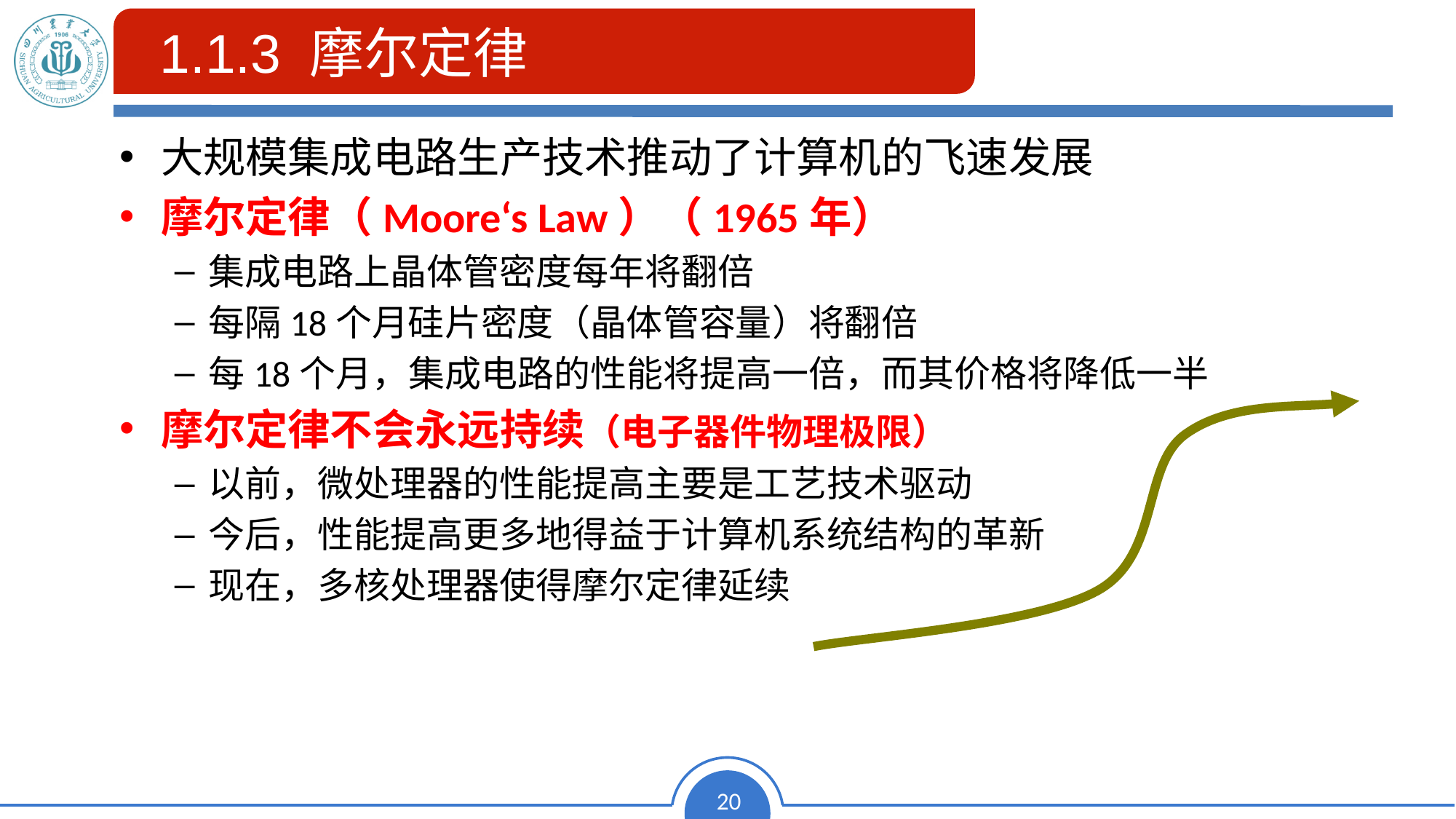

1.1.3 摩尔定律
大规模集成电路生产技术推动了计算机的飞速发展
摩尔定律（Moore‘s Law）（1965年）
集成电路上晶体管密度每年将翻倍
每隔18个月硅片密度（晶体管容量）将翻倍
每18个月，集成电路的性能将提高一倍，而其价格将降低一半
摩尔定律不会永远持续（电子器件物理极限）
以前，微处理器的性能提高主要是工艺技术驱动
今后，性能提高更多地得益于计算机系统结构的革新
现在，多核处理器使得摩尔定律延续